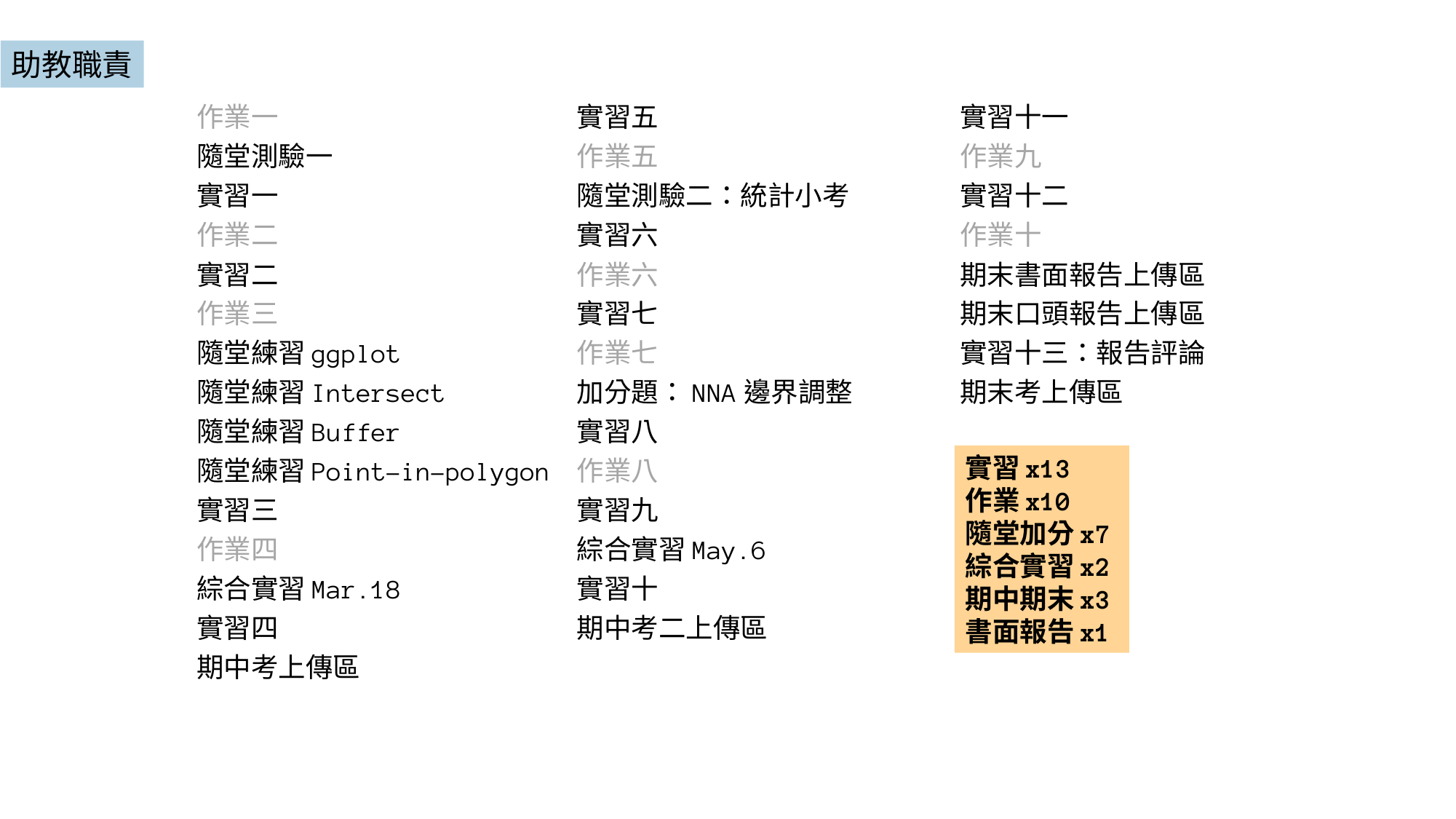

助教職責
作業一
隨堂測驗一
實習一
作業二
實習二
作業三
隨堂練習ggplot
隨堂練習Intersect
隨堂練習Buffer
隨堂練習Point-in-polygon
實習三
作業四
綜合實習Mar.18
實習四
期中考上傳區
實習五
作業五
隨堂測驗二：統計小考
實習六
作業六
實習七
作業七
加分題：NNA邊界調整
實習八
作業八
實習九
綜合實習May.6
實習十
期中考二上傳區
實習十一
作業九
實習十二
作業十
期末書面報告上傳區
期末口頭報告上傳區
實習十三：報告評論
期末考上傳區
實習x13
作業x10
隨堂加分x7
綜合實習x2
期中期末x3
書面報告x1